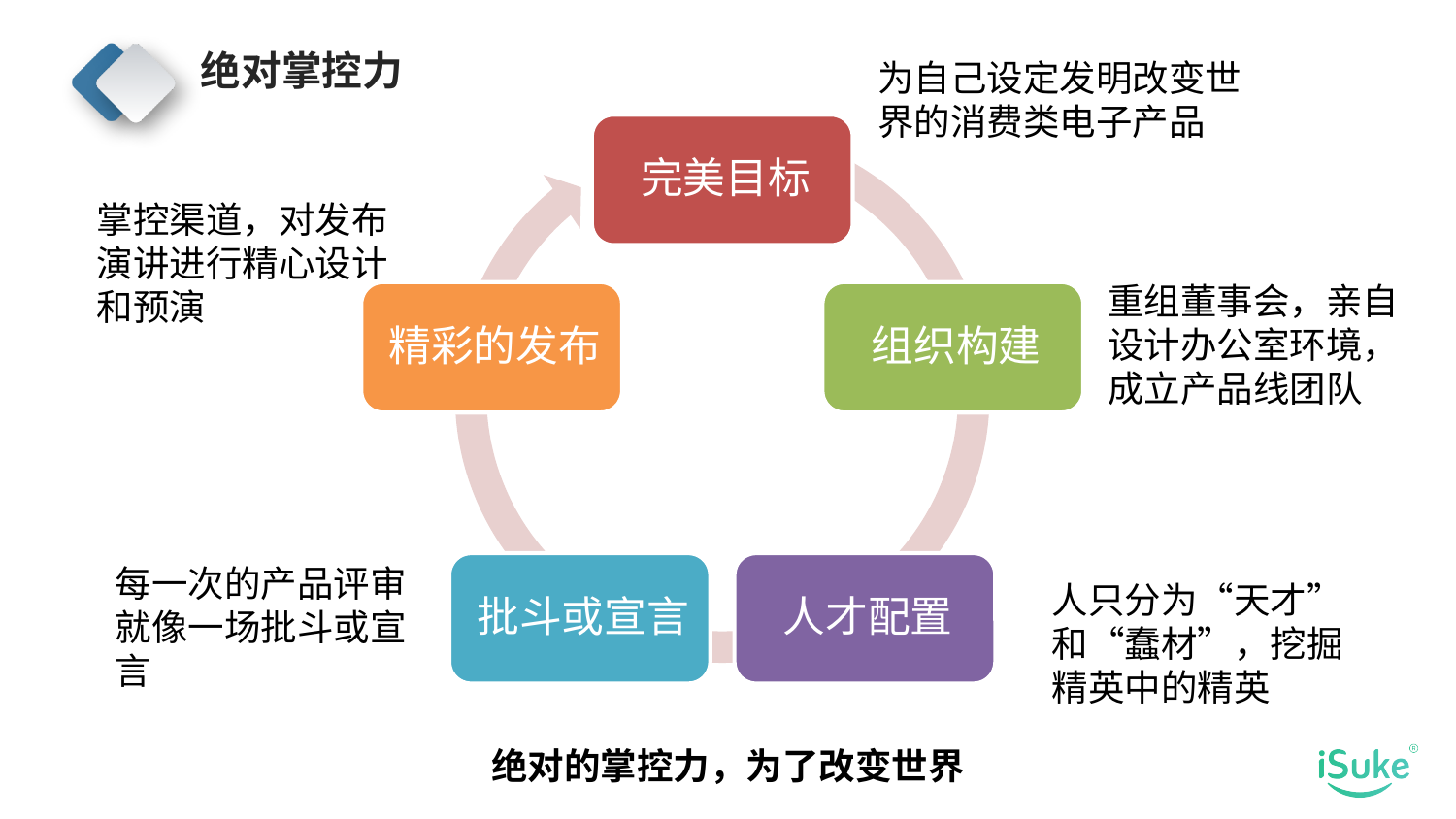

绝对掌控力
为自己设定发明改变世界的消费类电子产品
完美目标
组织构建
人才配置
批斗或宣言
精彩的发布
掌控渠道，对发布演讲进行精心设计和预演
重组董事会，亲自设计办公室环境，成立产品线团队
每一次的产品评审就像一场批斗或宣言
人只分为“天才”和“蠢材”，挖掘精英中的精英
绝对的掌控力，为了改变世界
延迟符